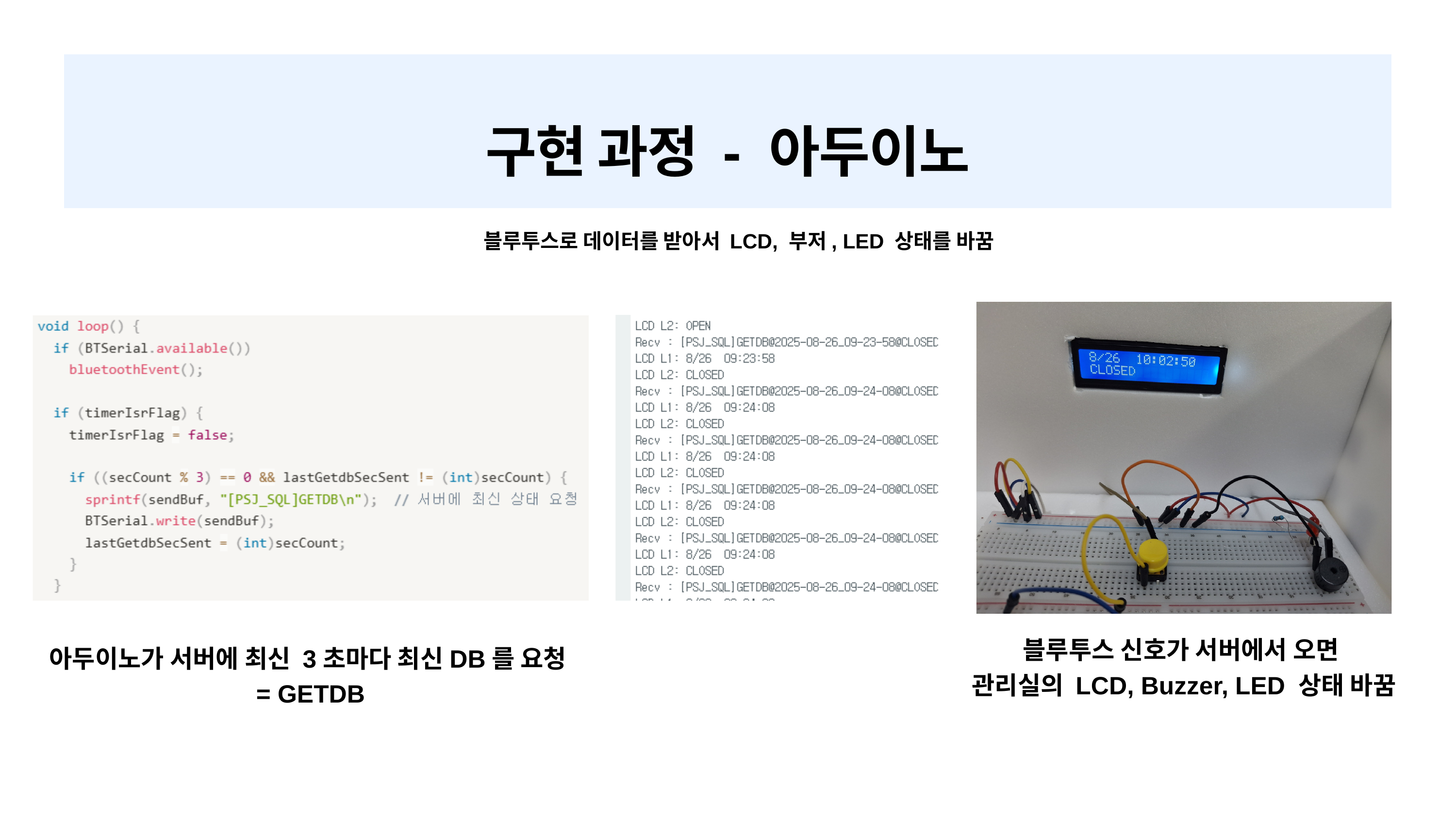

구현 과정 - 아두이노
블루투스로 데이터를 받아서 LCD, 부저, LED 상태를 바꿈

블루투스 신호가 서버에서 오면
관리실의 LCD, Buzzer, LED 상태 바꿈

아두이노가 서버에 최신 3초마다 최신DB를 요청
= GETDB